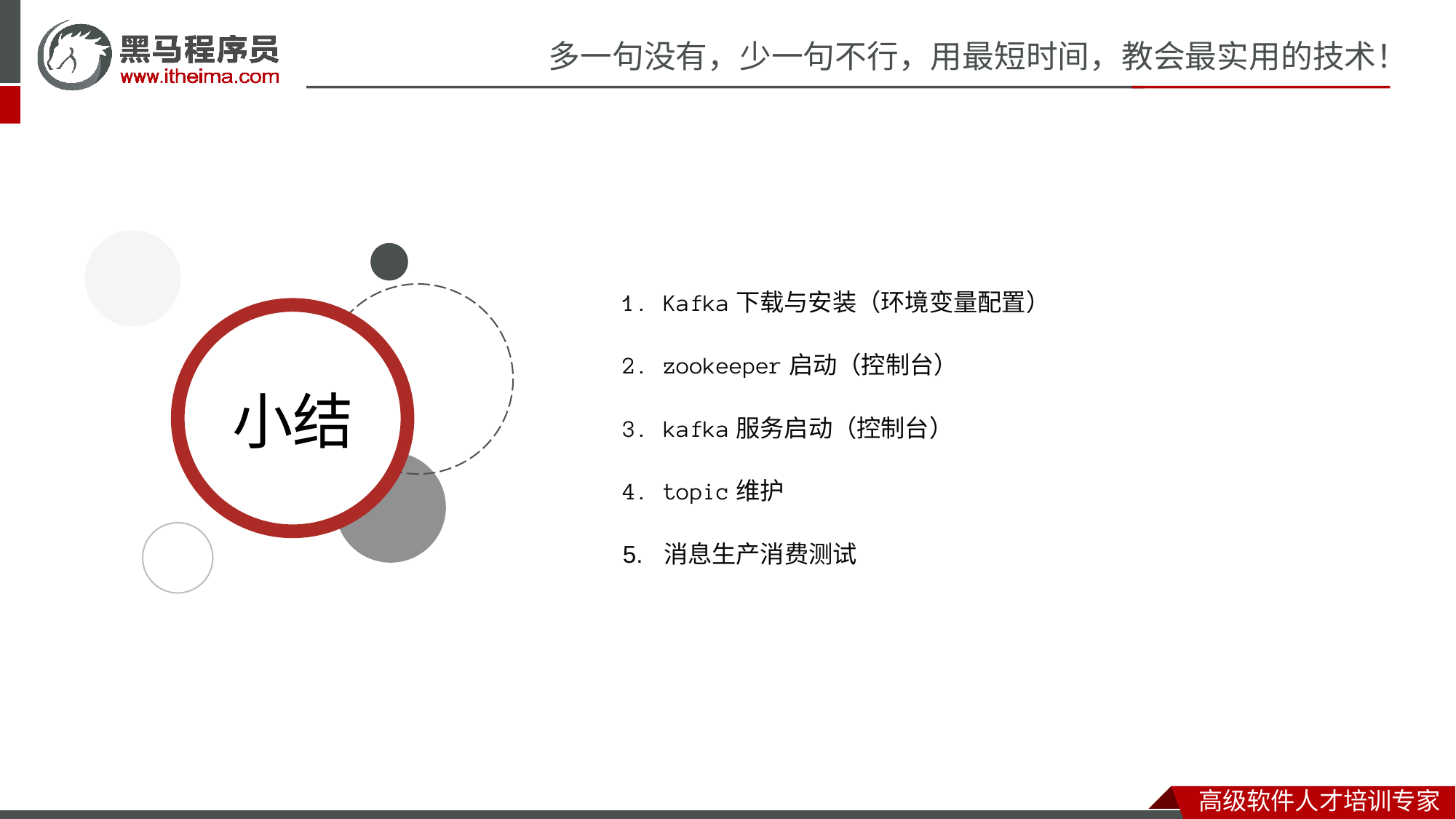

Kafka下载与安装（环境变量配置）
zookeeper启动（控制台）
kafka服务启动（控制台）
topic维护
消息生产消费测试